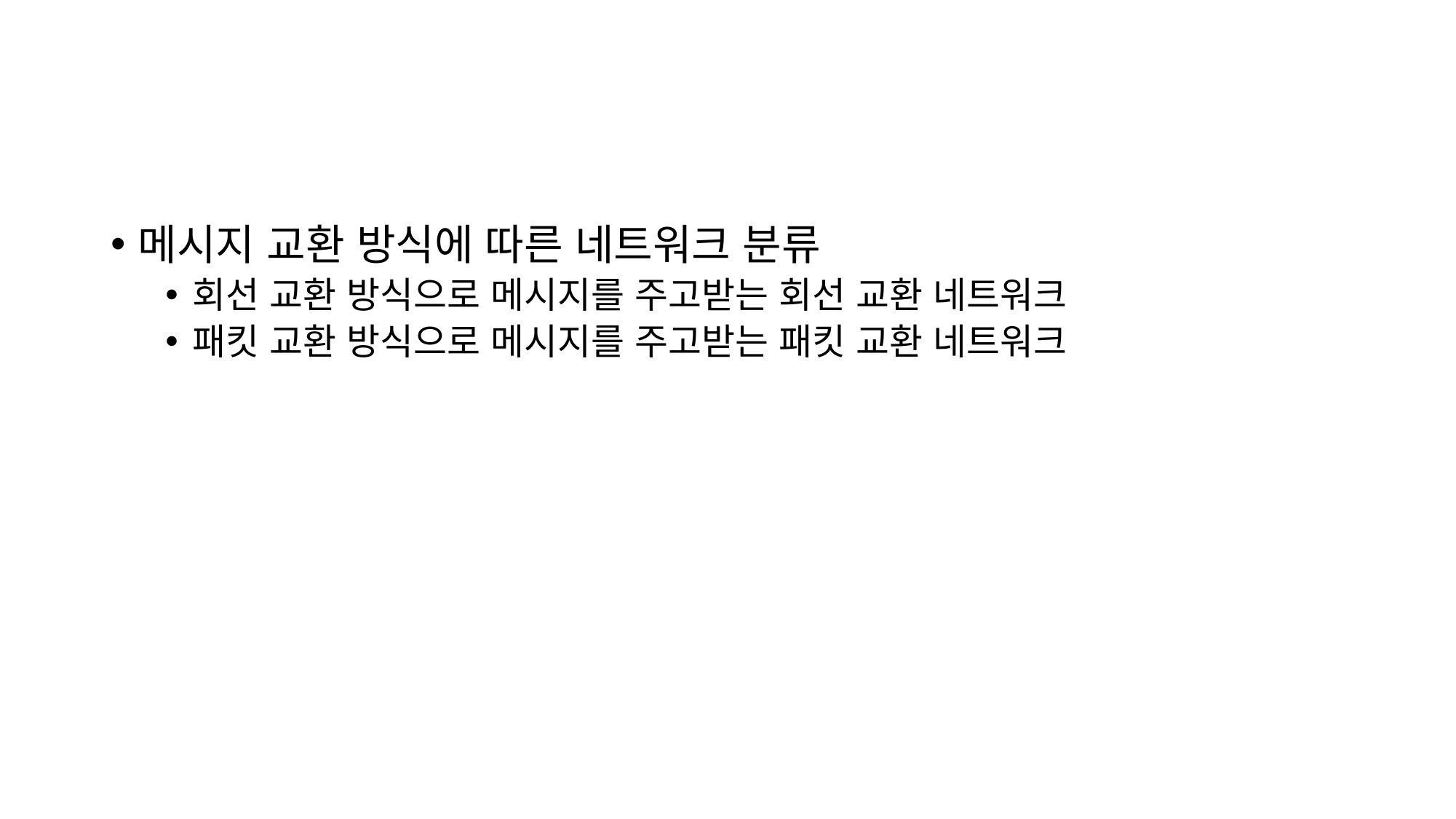

#
메시지 교환 방식에 따른 네트워크 분류
회선 교환 방식으로 메시지를 주고받는 회선 교환 네트워크
패킷 교환 방식으로 메시지를 주고받는 패킷 교환 네트워크